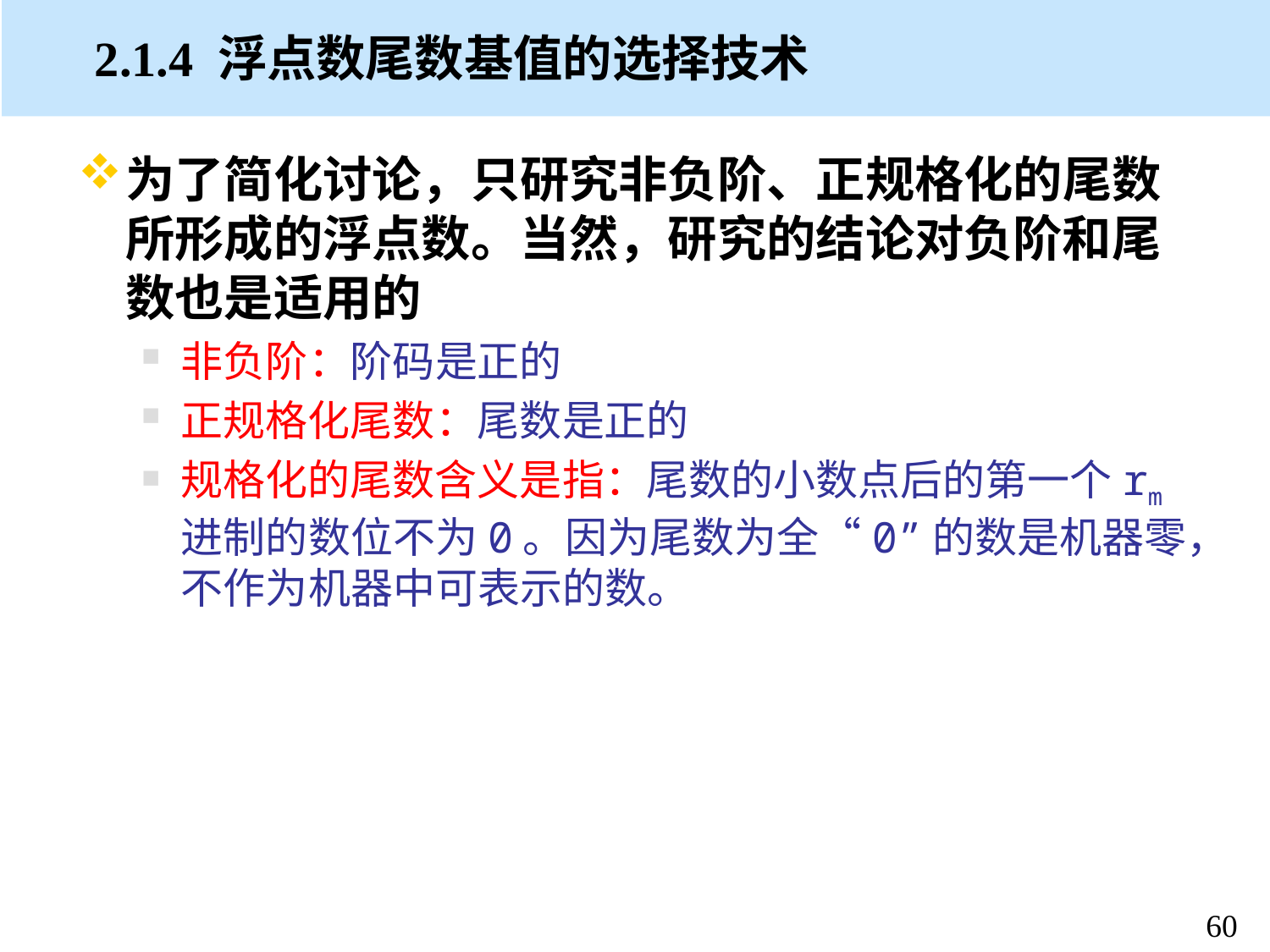

# 2.1.4 浮点数尾数基值的选择技术
为了简化讨论，只研究非负阶、正规格化的尾数所形成的浮点数。当然，研究的结论对负阶和尾数也是适用的
非负阶：阶码是正的
正规格化尾数：尾数是正的
规格化的尾数含义是指：尾数的小数点后的第一个rm进制的数位不为0。因为尾数为全“0”的数是机器零，不作为机器中可表示的数。